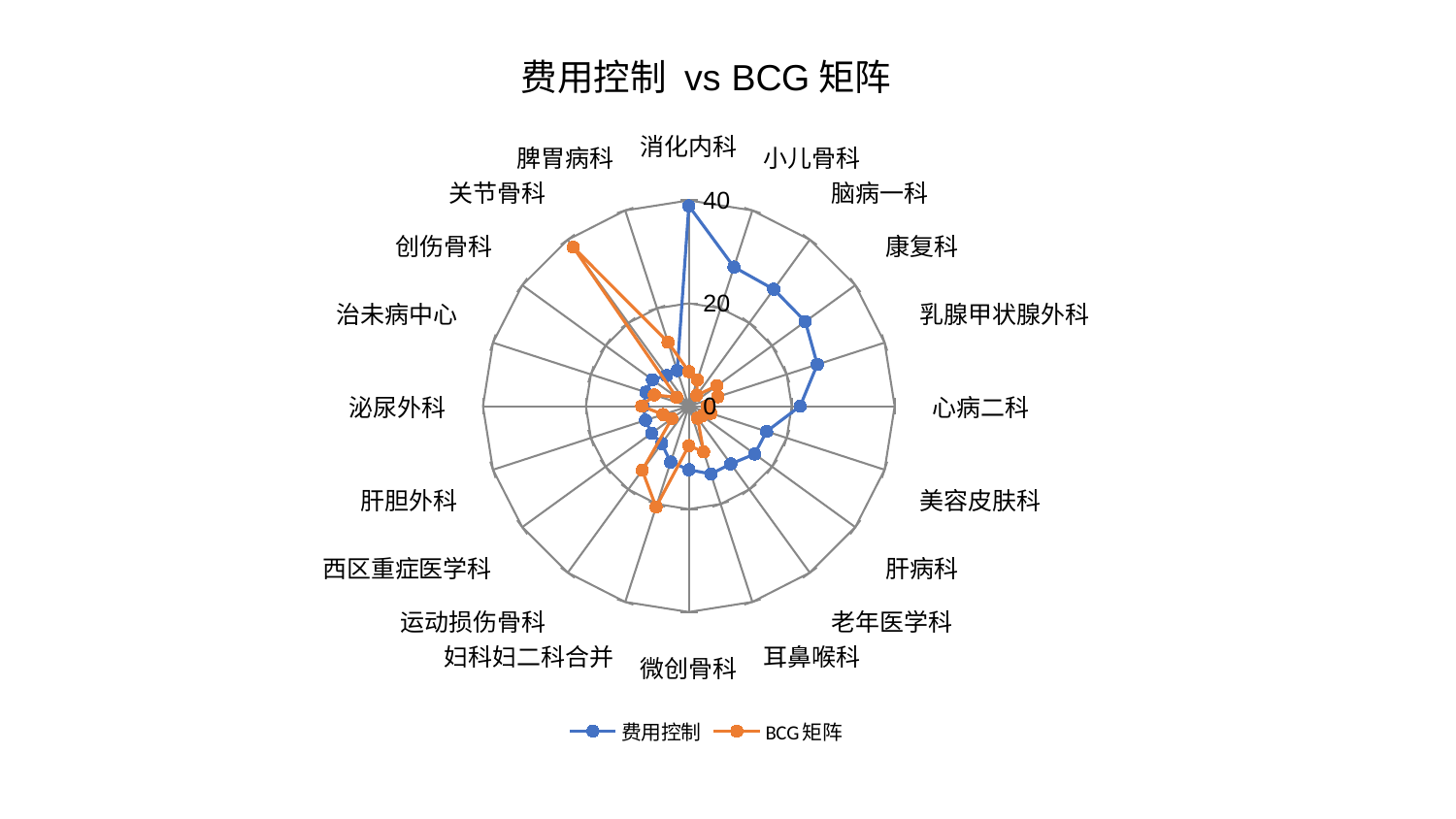

### Chart: 费用控制 vs BCG矩阵

| Category | 费用控制 | BCG矩阵 |
|---|---|---|
| 消化内科 | 38.92239579775596 | 6.720812841260616 |
| 小儿骨科 | 28.430737965853936 | 5.355364349537805 |
| 脑病一科 | 28.09140193579916 | 2.601856570551442 |
| 康复科 | 27.984025074080332 | 6.764685841299493 |
| 乳腺甲状腺外科 | 26.253419267144242 | 5.935921765929958 |
| 心病二科 | 21.632929586212917 | 3.5726484729878307 |
| 美容皮肤科 | 15.897425333607274 | 4.517621271991552 |
| 肝病科 | 15.825327260750665 | 3.1835833852910205 |
| 老年医学科 | 13.878703534929826 | 2.8849056431888433 |
| 耳鼻喉科 | 13.86151901826371 | 9.350444093169967 |
| 微创骨科 | 12.34195163569311 | 7.6666043522934055 |
| 妇科妇二科合并 | 11.432780563848164 | 20.59549712620687 |
| 运动损伤骨科 | 8.969092690333902 | 15.408085295421557 |
| 西区重症医学科 | 8.944514870537926 | 4.073485166706419 |
| 肝胆外科 | 8.855185025360267 | 5.245457303242757 |
| 泌尿外科 | 8.840043291617889 | 9.150655061840142 |
| 治未病中心 | 8.787499311379301 | 7.033060901054477 |
| 创伤骨科 | 8.747336572440034 | 2.9444017468182224 |
| 关节骨科 | 7.372120373295337 | 38.201381910240535 |
| 脾胃病科 | 7.293987950084332 | 13.072650875378374 |
47